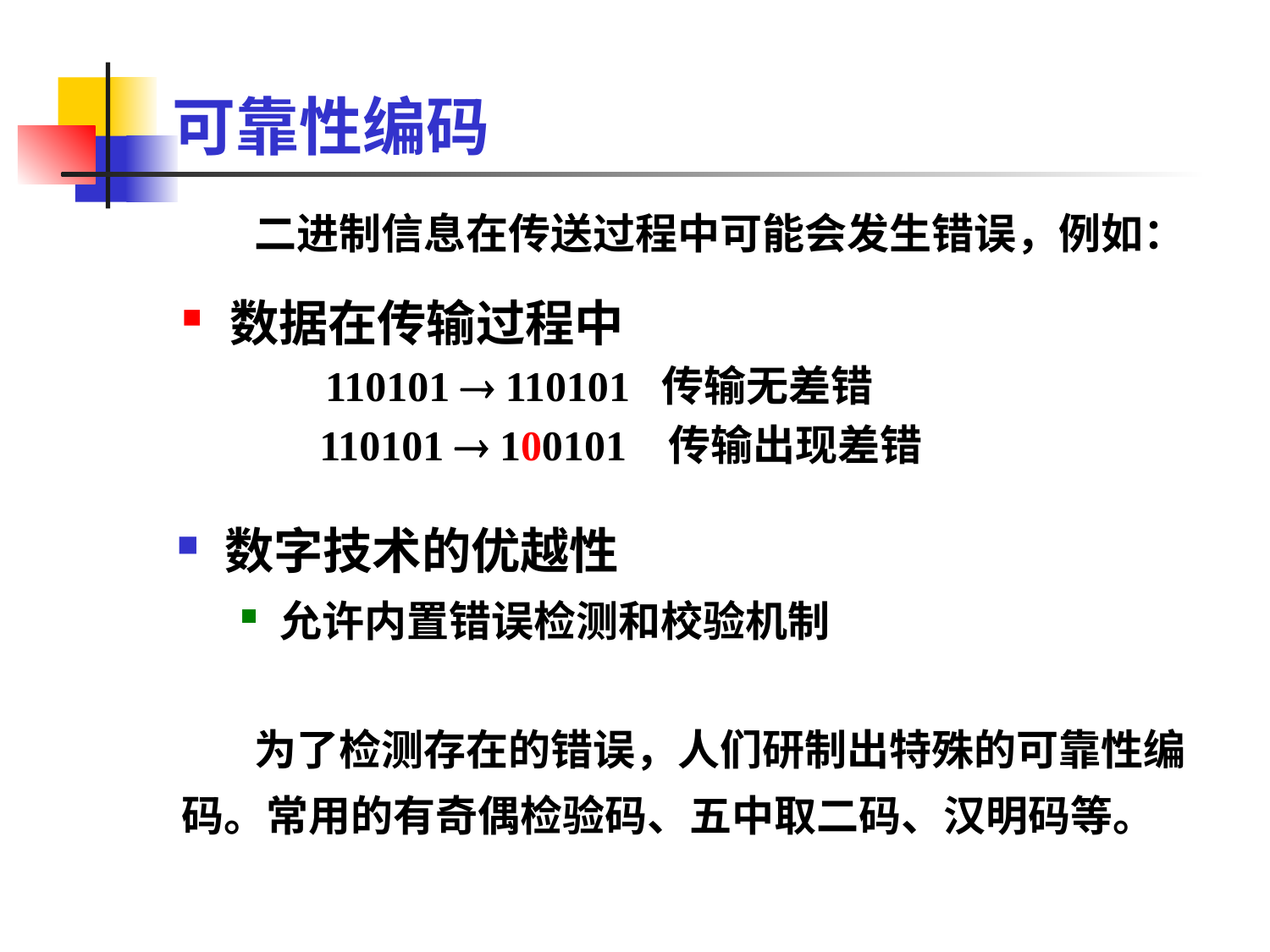

# 可靠性编码
        二进制信息在传送过程中可能会发生错误，例如：
数据在传输过程中
         110101 → 110101  传输无差错
       110101 → 100101   传输出现差错
数字技术的优越性
允许内置错误检测和校验机制
        为了检测存在的错误，人们研制出特殊的可靠性编码。常用的有奇偶检验码、五中取二码、汉明码等。